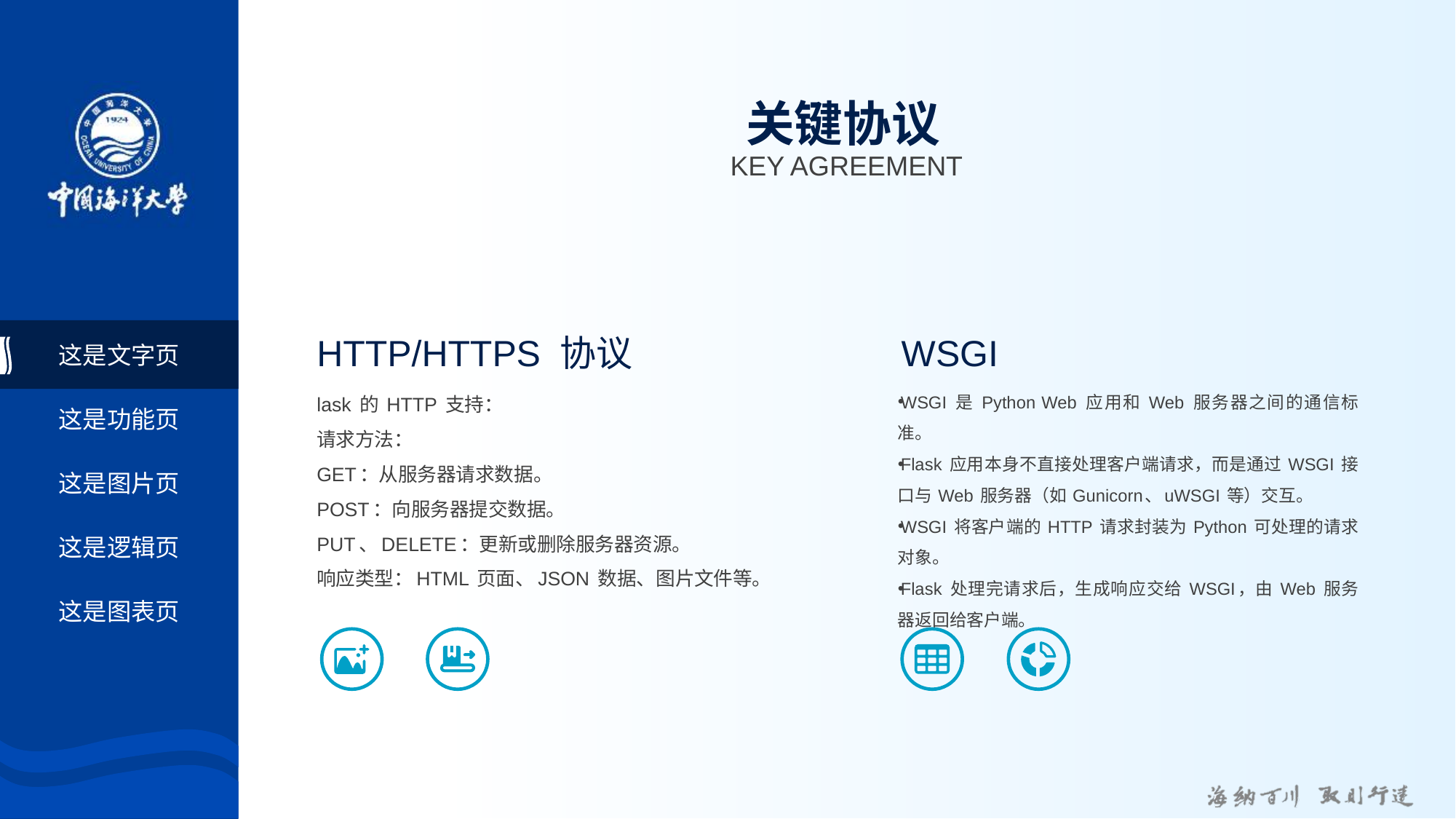

# 关键协议
KEY AGREEMENT

HTTP/HTTPS 协议
WSGI
这是文字页
lask 的 HTTP 支持：
请求方法：
GET：从服务器请求数据。
POST：向服务器提交数据。
PUT、DELETE：更新或删除服务器资源。
响应类型：HTML 页面、JSON 数据、图片文件等。
WSGI 是 Python Web 应用和 Web 服务器之间的通信标准。
Flask 应用本身不直接处理客户端请求，而是通过 WSGI 接口与 Web 服务器（如 Gunicorn、uWSGI 等）交互。
WSGI 将客户端的 HTTP 请求封装为 Python 可处理的请求对象。
Flask 处理完请求后，生成响应交给 WSGI，由 Web 服务器返回给客户端。

这是功能页
这是图片页
这是逻辑页
这是图表页